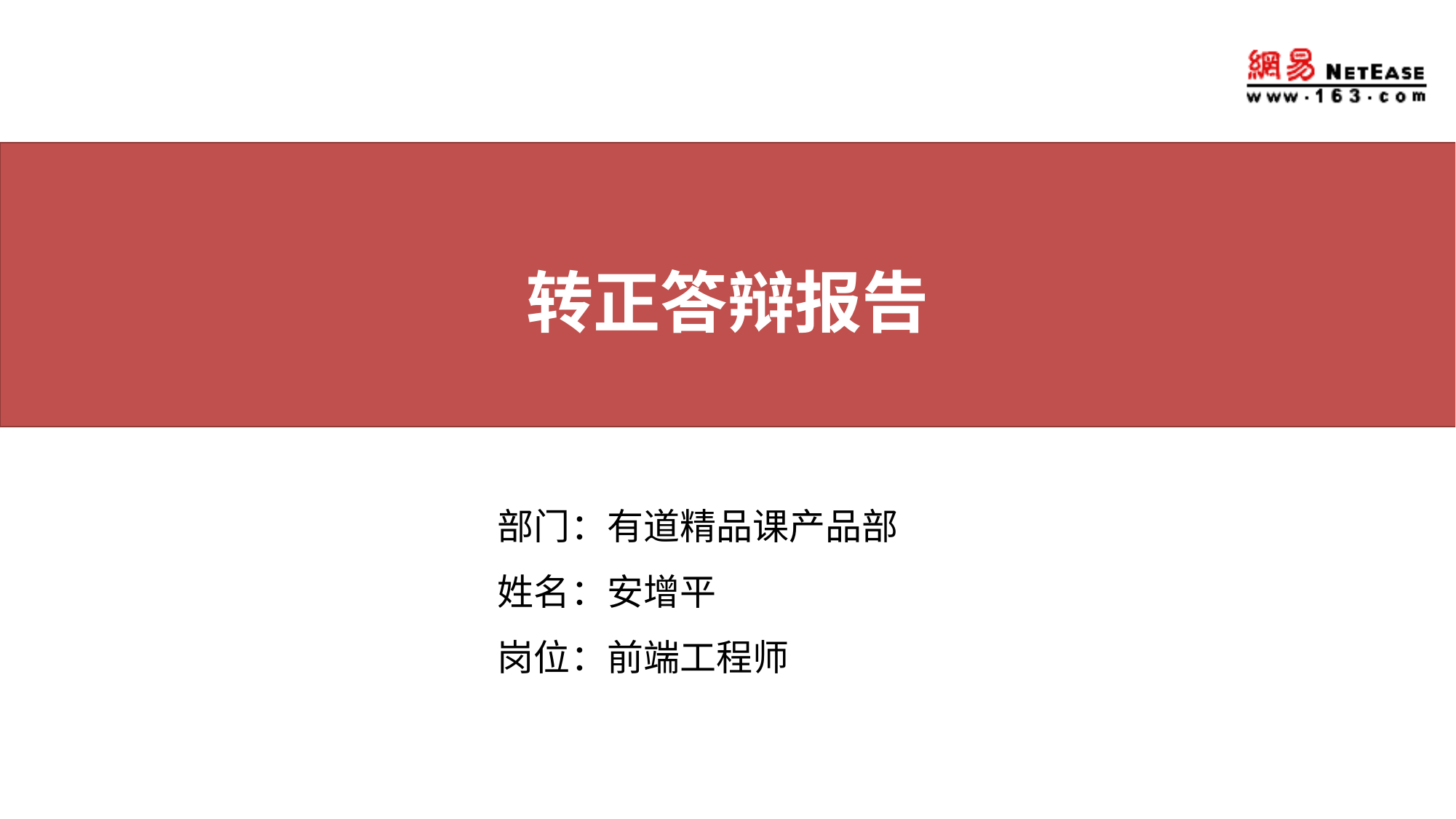

转正答辩报告
申  请 人：
所在部门：
提交日期：
部门：有道精品课产品部
姓名：安增平
岗位：前端工程师